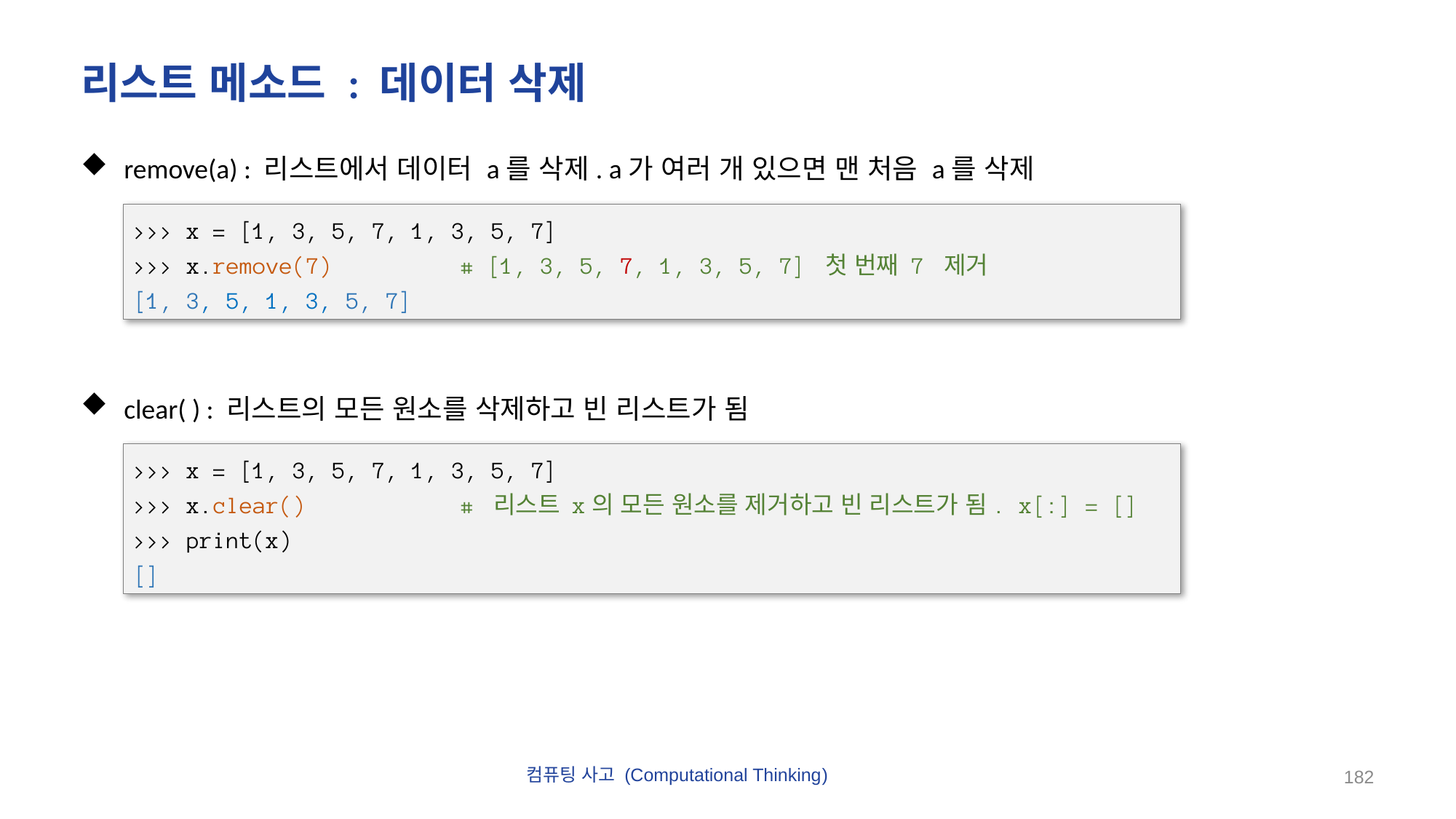

# 리스트 메소드 : 데이터 삭제
remove(a) : 리스트에서 데이터 a를 삭제. a가 여러 개 있으면 맨 처음 a를 삭제

clear( ) : 리스트의 모든 원소를 삭제하고 빈 리스트가 됨
>>> x = [1, 3, 5, 7, 1, 3, 5, 7]
>>> x.remove(7)		# [1, 3, 5, 7, 1, 3, 5, 7] 첫 번째 7 제거
[1, 3, 5, 1, 3, 5, 7]
>>> x = [1, 3, 5, 7, 1, 3, 5, 7]
>>> x.clear()		# 리스트 x의 모든 원소를 제거하고 빈 리스트가 됨. x[:] = []
>>> print(x)
[]